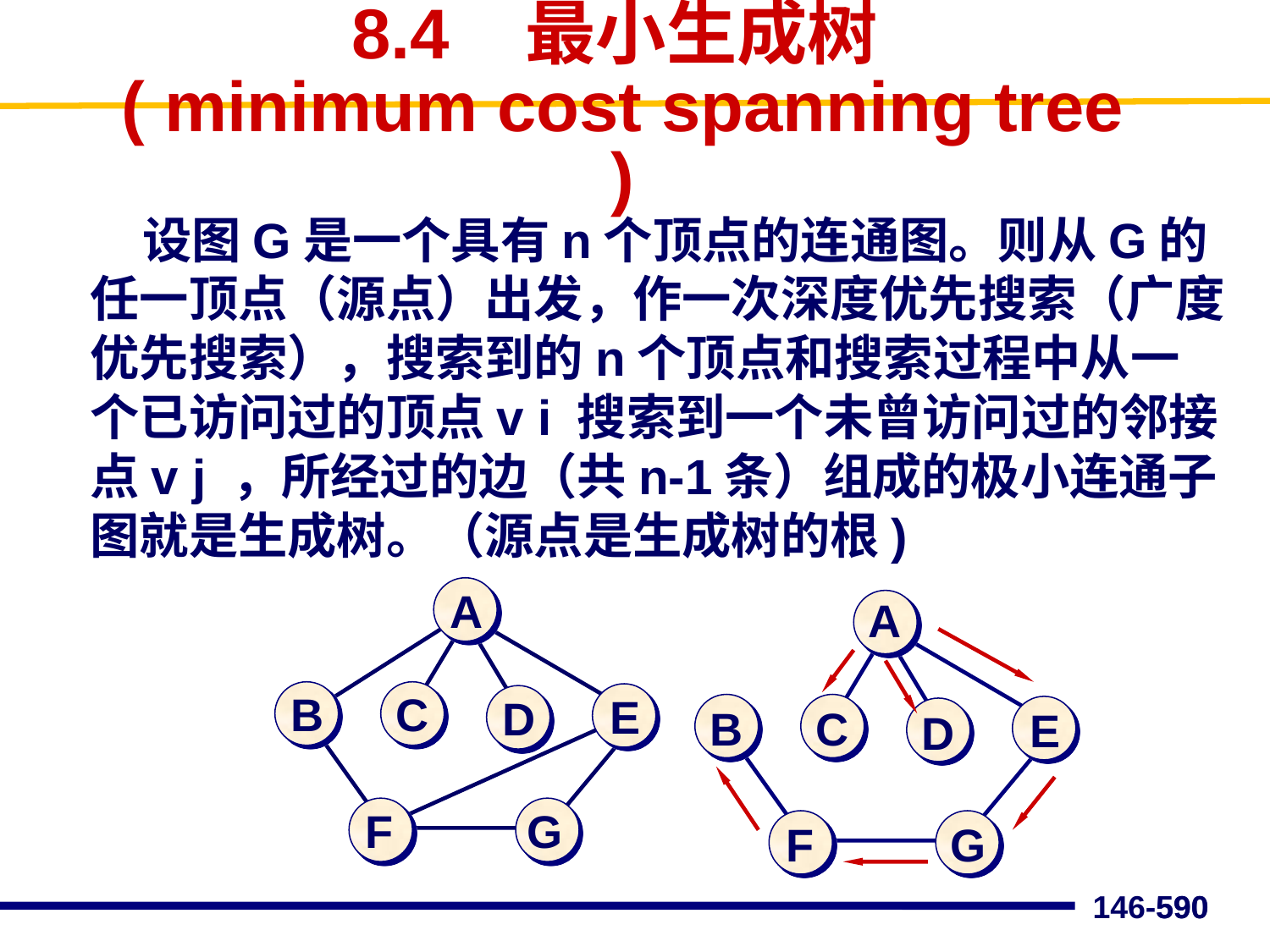

# 8.4   最小生成树 ( minimum cost spanning tree )

        设图G是一个具有n个顶点的连通图。则从G的任一顶点（源点）出发，作一次深度优先搜索（广度优先搜索），搜索到的n个顶点和搜索过程中从一个已访问过的顶点v i 搜索到一个未曾访问过的邻接点v j ，所经过的边（共n-1条）组成的极小连通子图就是生成树。（源点是生成树的根)

A

B
C

E
D

F
G

A

B
C

E

D

F
G

590
146-590